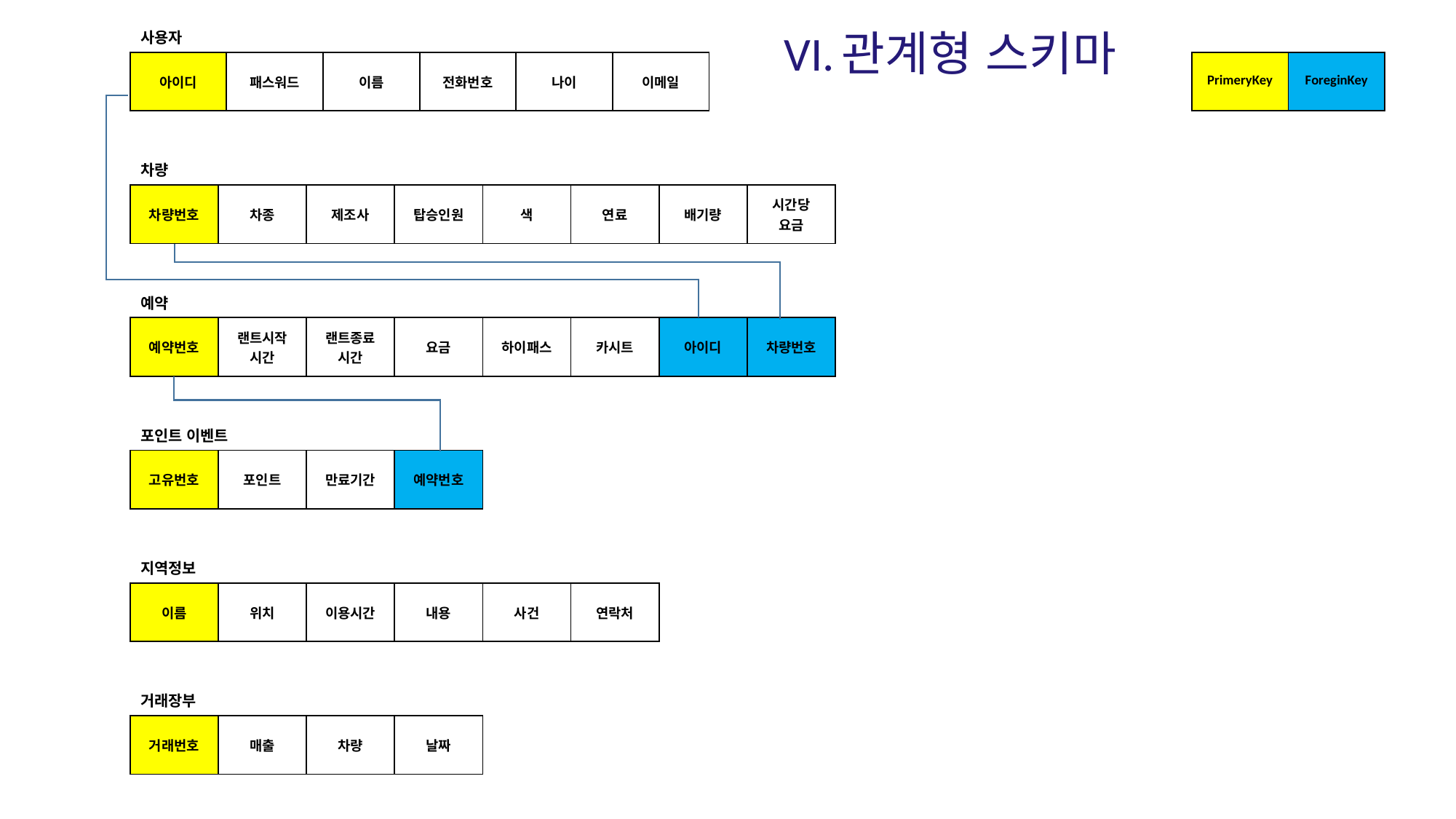

VI.관계형 스키마
사용자
| 아이디 | 패스워드 | 이름 | 전화번호 | 나이 | 이메일 |
| --- | --- | --- | --- | --- | --- |
| PrimeryKey | ForeginKey |
| --- | --- |

차량
| 차량번호 | 차종 | 제조사 | 탑승인원 | 색 | 연료 | 배기량 | 시간당 요금 |
| --- | --- | --- | --- | --- | --- | --- | --- |

예약
| 예약번호 | 랜트시작 시간 | 랜트종료 시간 | 요금 | 하이패스 | 카시트 | 아이디 | 차량번호 |
| --- | --- | --- | --- | --- | --- | --- | --- |

포인트 이벤트
| 고유번호 | 포인트 | 만료기간 | 예약번호 |
| --- | --- | --- | --- |
지역정보
| 이름 | 위치 | 이용시간 | 내용 | 사건 | 연락처 |
| --- | --- | --- | --- | --- | --- |
거래장부
| 거래번호 | 매출 | 차량 | 날짜 |
| --- | --- | --- | --- |